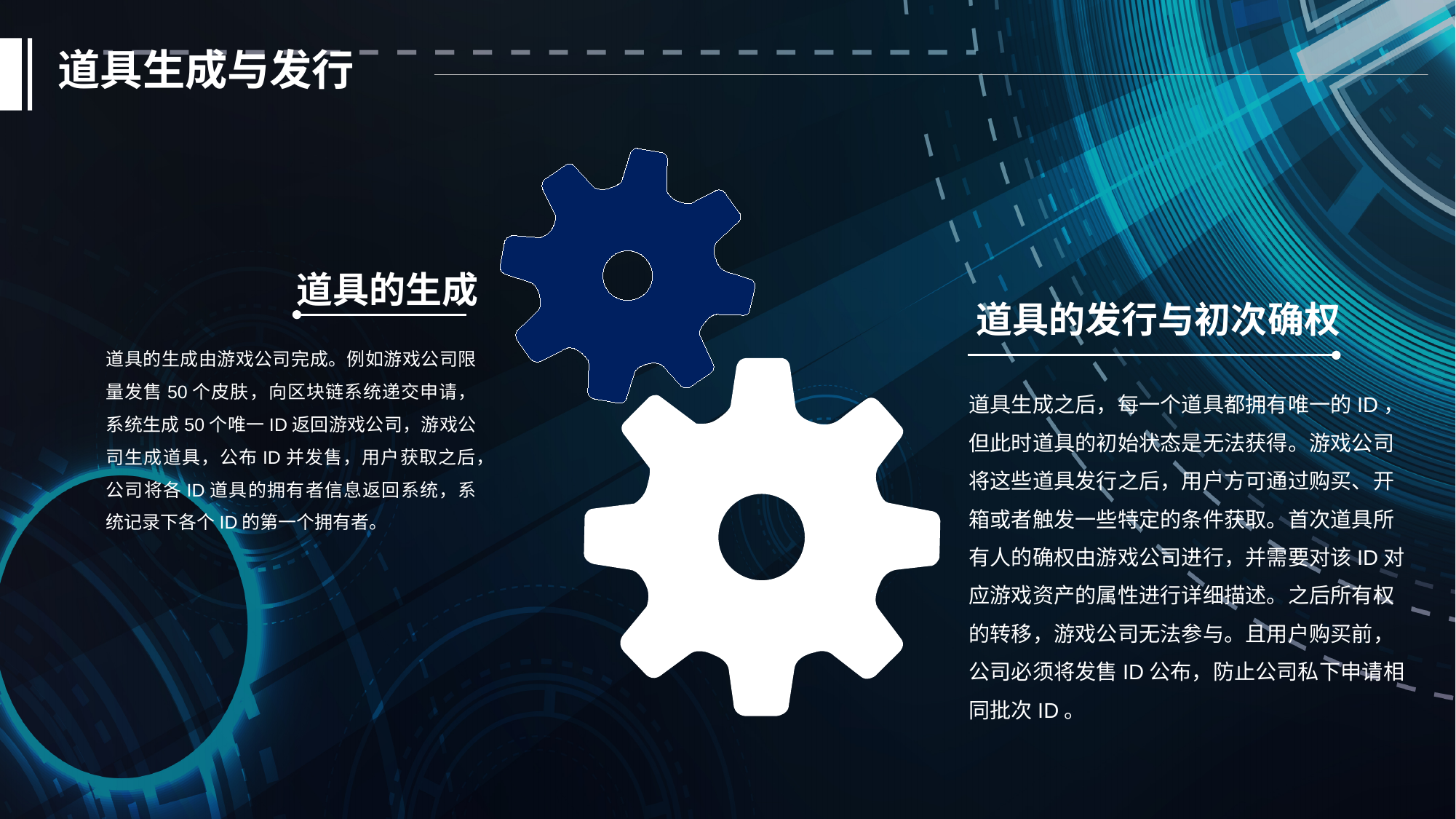

道具生成与发行

道具的生成
道具的发行与初次确权
道具的生成由游戏公司完成。例如游戏公司限量发售50个皮肤，向区块链系统递交申请，系统生成50个唯一ID返回游戏公司，游戏公司生成道具，公布ID并发售，用户获取之后，公司将各ID道具的拥有者信息返回系统，系统记录下各个ID的第一个拥有者。

道具生成之后，每一个道具都拥有唯一的ID，但此时道具的初始状态是无法获得。游戏公司将这些道具发行之后，用户方可通过购买、开箱或者触发一些特定的条件获取。首次道具所有人的确权由游戏公司进行，并需要对该ID对应游戏资产的属性进行详细描述。之后所有权的转移，游戏公司无法参与。且用户购买前，公司必须将发售ID公布，防止公司私下申请相同批次ID。